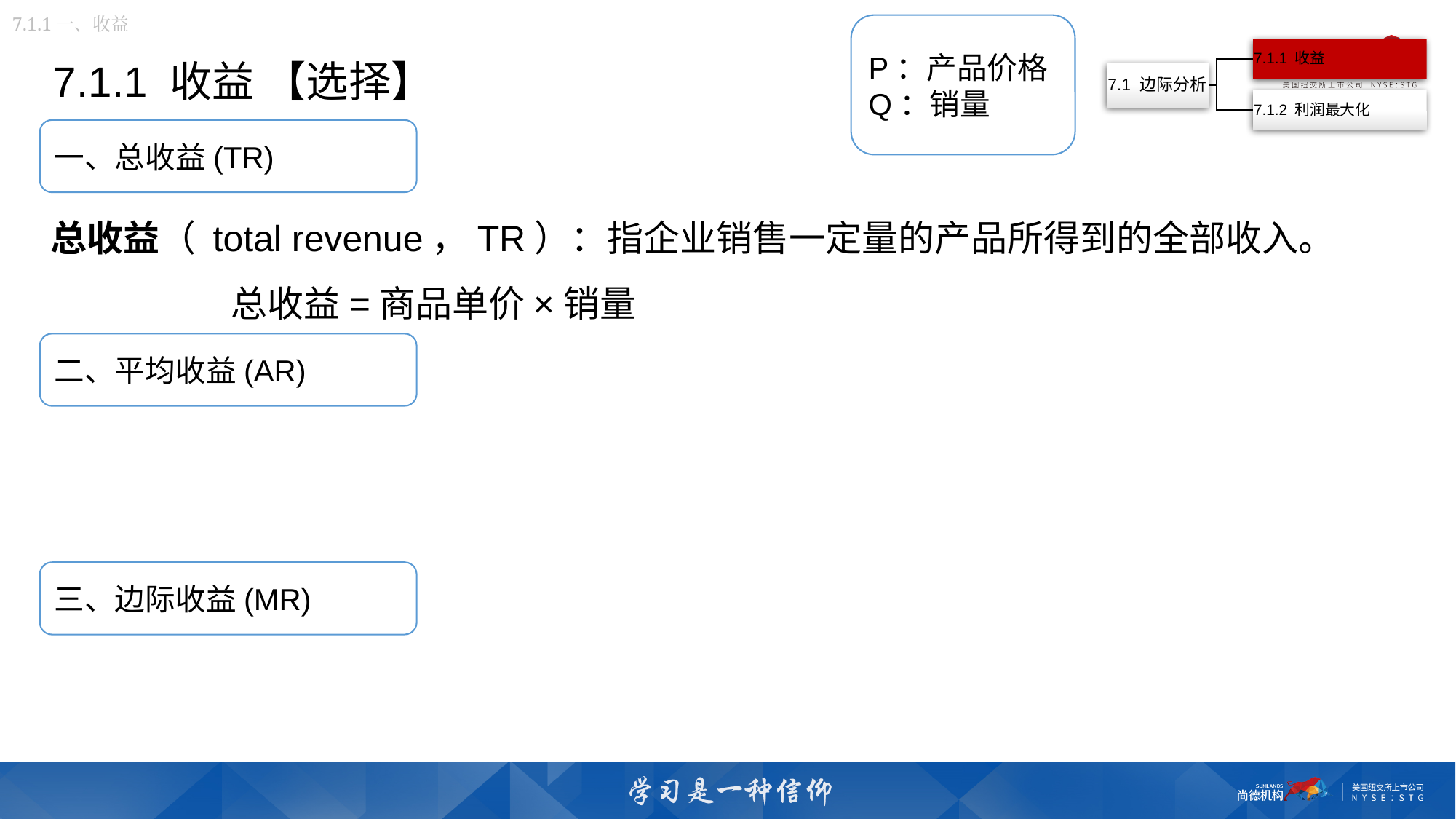

7.1 边际分析
7.1.1 收益
7.1.2 利润最大化
7.1.1一、收益
P：产品价格
Q：销量
7.1.1 收益 【选择】
一、总收益(TR)
总收益（ total revenue，TR）：指企业销售一定量的产品所得到的全部收入。
                     总收益=商品单价×销量          TR=P·Q
二、平均收益(AR)
三、边际收益(MR)